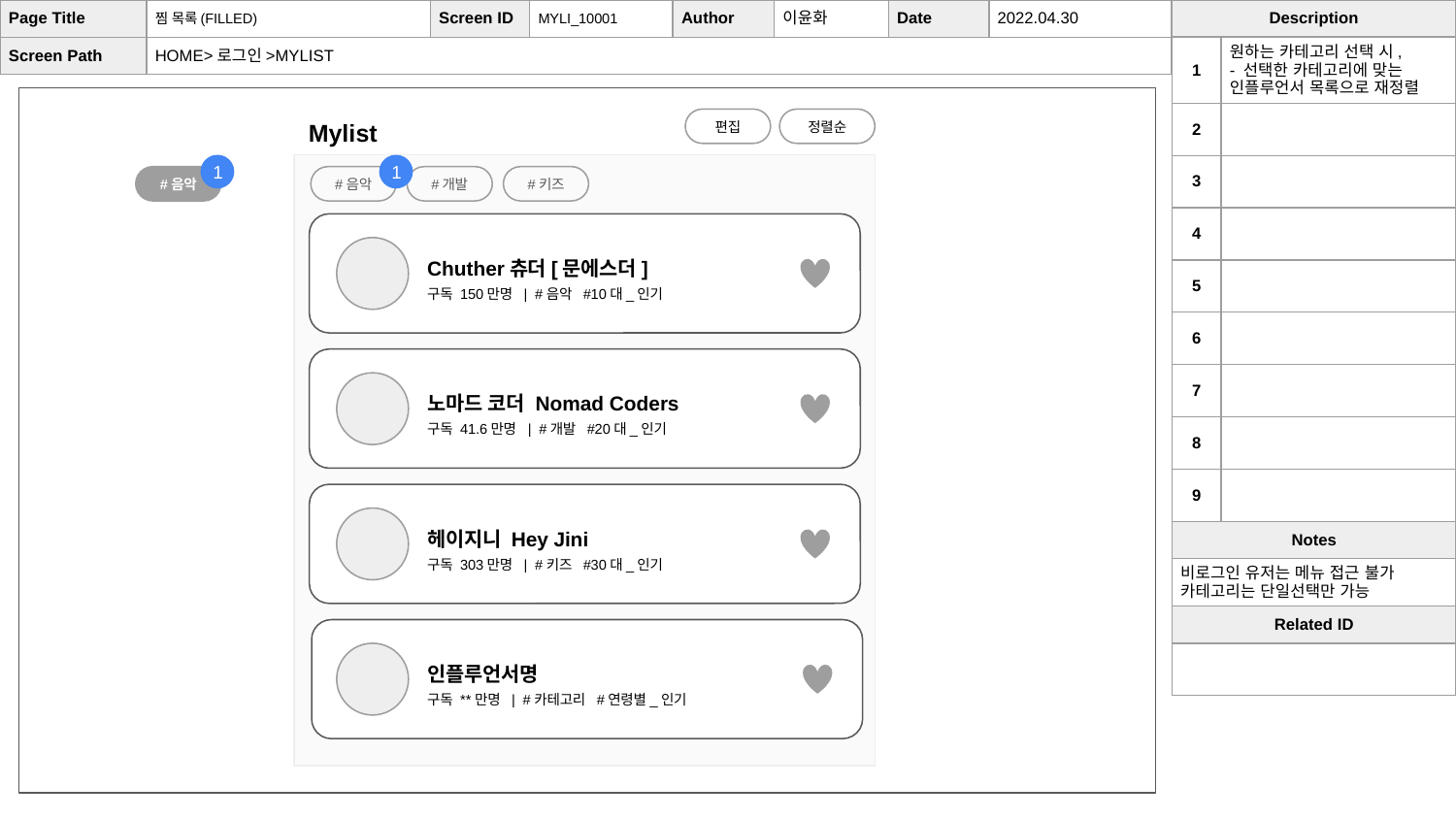

| Page Title | 찜 목록(FILLED) | Screen ID | MYLI\_10001 | Author | 이윤화 | Date | 2022.04.30 |
| --- | --- | --- | --- | --- | --- | --- | --- |
| Screen Path | HOME>로그인>MYLIST |  |  |  |  |  |  |
| Description |  |
| --- | --- |
| 1 | 원하는 카테고리 선택 시, - 선택한 카테고리에 맞는 인플루언서 목록으로 재정렬 |
| 2 |  |
| 3 |  |
| 4 |  |
| 5 |  |
| 6 |  |
| 7 |  |
| 8 |  |
| 9 |  |
| Notes |  |
| 비로그인 유저는 메뉴 접근 불가 카테고리는 단일선택만 가능 |  |
| Related ID |  |
|  |  |

편집
정렬순
Mylist
1
1

#음악
#개발
#키즈
#음악

Chuther츄더[문에스더]
구독 150만명  |  #음악  #10대_인기

노마드 코더 Nomad Coders
구독 41.6만명  |  #개발  #20대_인기

헤이지니 Hey Jini
구독 303만명  |  #키즈  #30대_인기

인플루언서명
구독 **만명  |  #카테고리  #연령별_인기